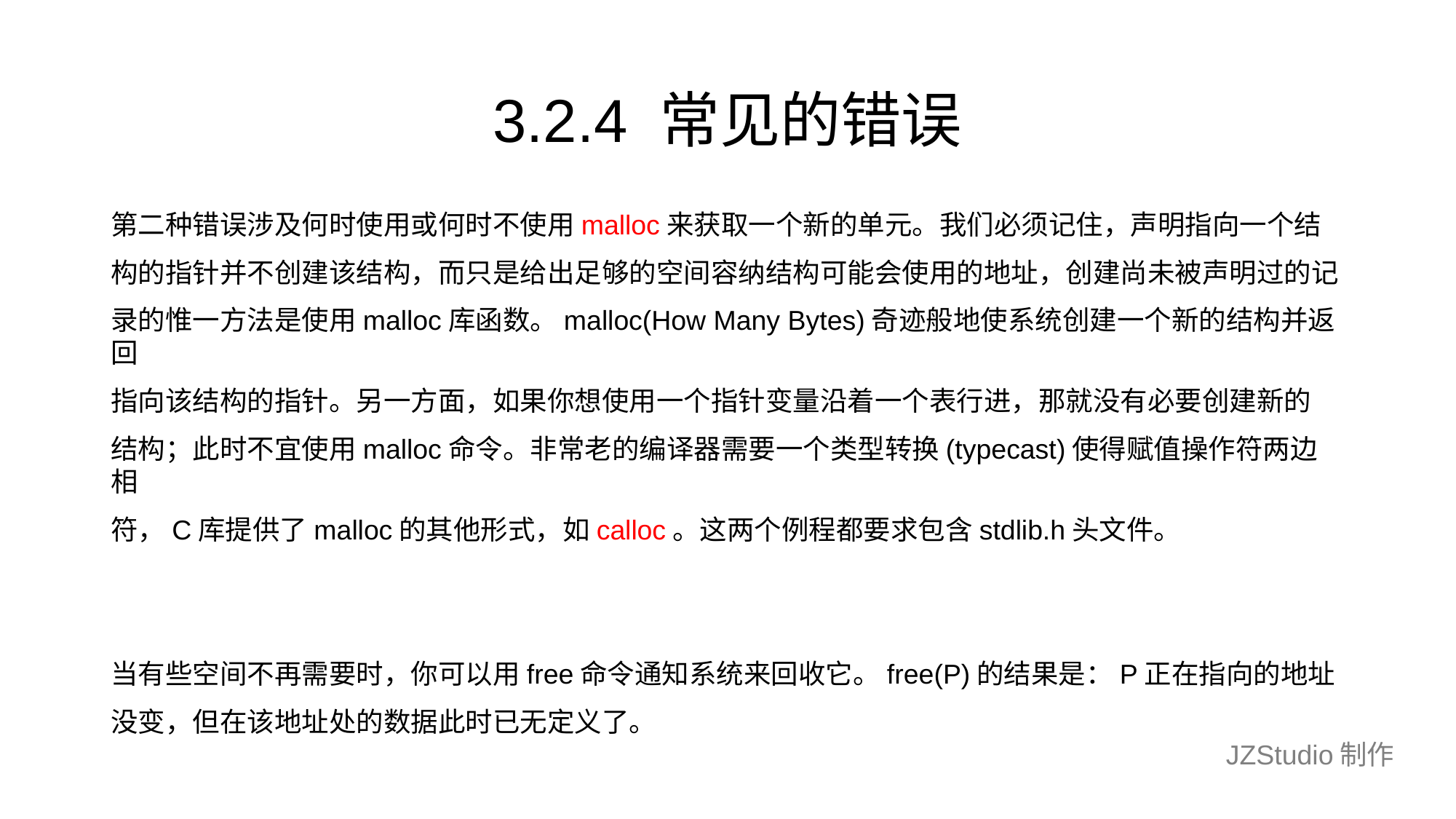

# 3.2.4 常见的错误
第二种错误涉及何时使用或何时不使用malloc来获取一个新的单元。我们必须记住，声明指向一个结
构的指针并不创建该结构，而只是给出足够的空间容纳结构可能会使用的地址，创建尚未被声明过的记
录的惟一方法是使用malloc库函数。malloc(How Many Bytes)奇迹般地使系统创建一个新的结构并返回
指向该结构的指针。另一方面，如果你想使用一个指针变量沿着一个表行进，那就没有必要创建新的
结构；此时不宜使用malloc命令。非常老的编译器需要一个类型转换(typecast)使得赋值操作符两边相
符，C库提供了malloc的其他形式，如calloc。这两个例程都要求包含stdlib.h头文件。

当有些空间不再需要时，你可以用free命令通知系统来回收它。free(P)的结果是：P正在指向的地址
没变，但在该地址处的数据此时已无定义了。